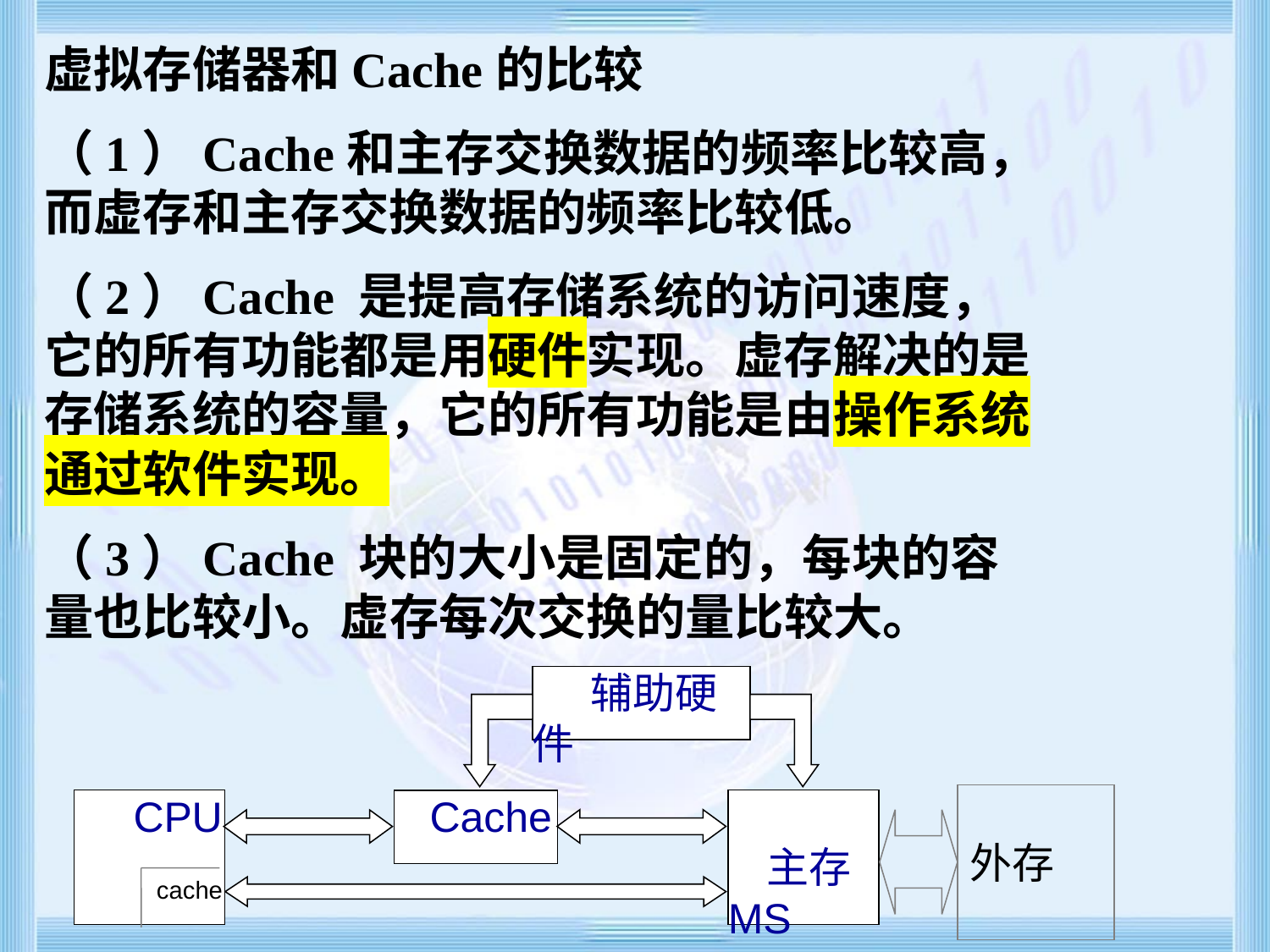

虚拟存储器和Cache的比较
（1）Cache和主存交换数据的频率比较高，而虚存和主存交换数据的频率比较低。
（2）Cache 是提高存储系统的访问速度，它的所有功能都是用硬件实现。虚存解决的是存储系统的容量，它的所有功能是由操作系统通过软件实现。
（3）Cache 块的大小是固定的，每块的容量也比较小。虚存每次交换的量比较大。
     辅助硬件

     CPU

   主存MS
   Cache

外存

  cache